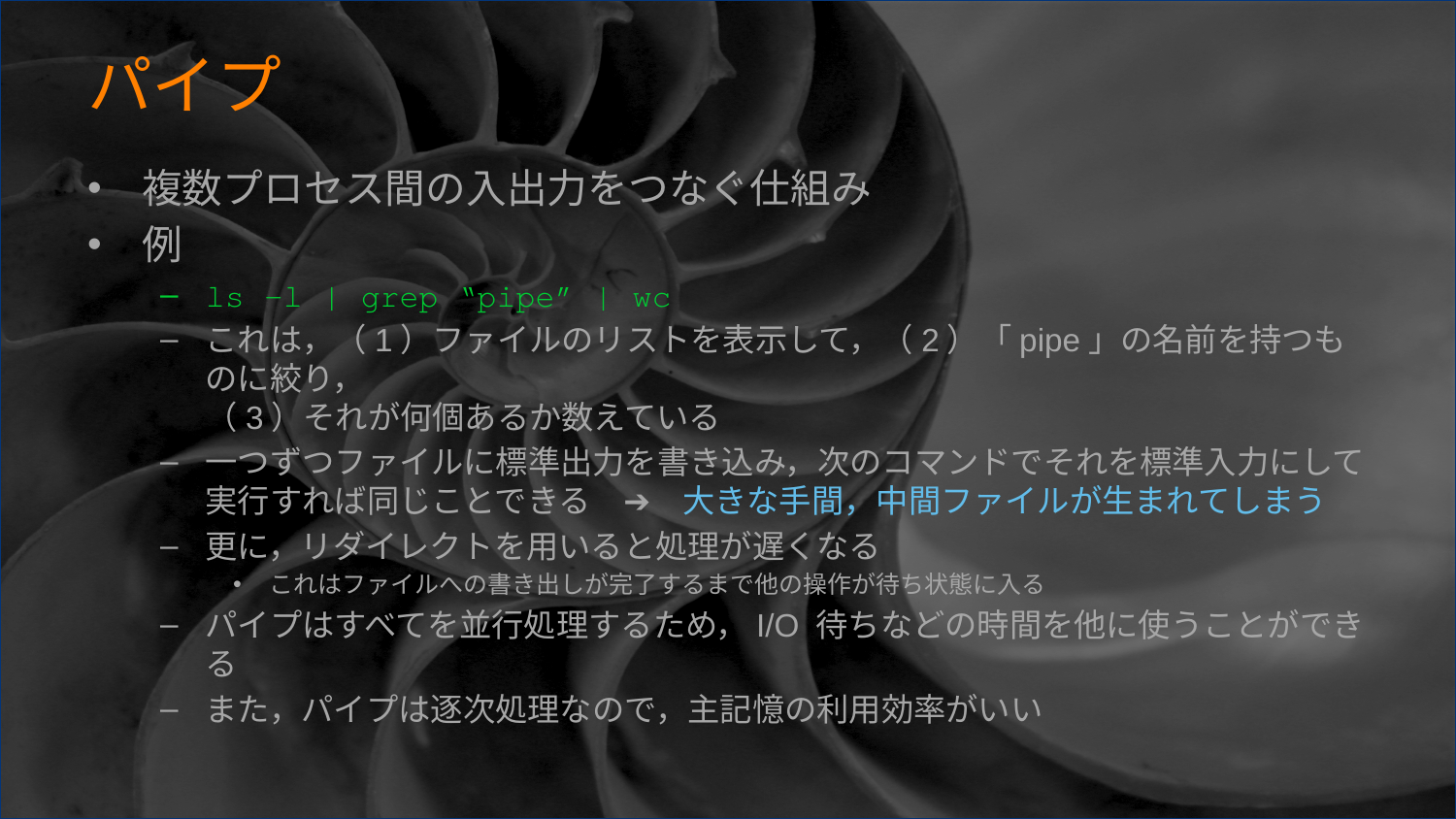

# パイプ
複数プロセス間の入出力をつなぐ仕組み
例
ls –l | grep “pipe” | wc
これは，（1）ファイルのリストを表示して，（2）「pipe」の名前を持つものに絞り，
（3）それが何個あるか数えている
一つずつファイルに標準出力を書き込み，次のコマンドでそれを標準入力にして
実行すれば同じことできる　➔　大きな手間，中間ファイルが生まれてしまう
更に，リダイレクトを用いると処理が遅くなる
これはファイルへの書き出しが完了するまで他の操作が待ち状態に入る
パイプはすべてを並行処理するため，I/O 待ちなどの時間を他に使うことができる
また，パイプは逐次処理なので，主記憶の利用効率がいい